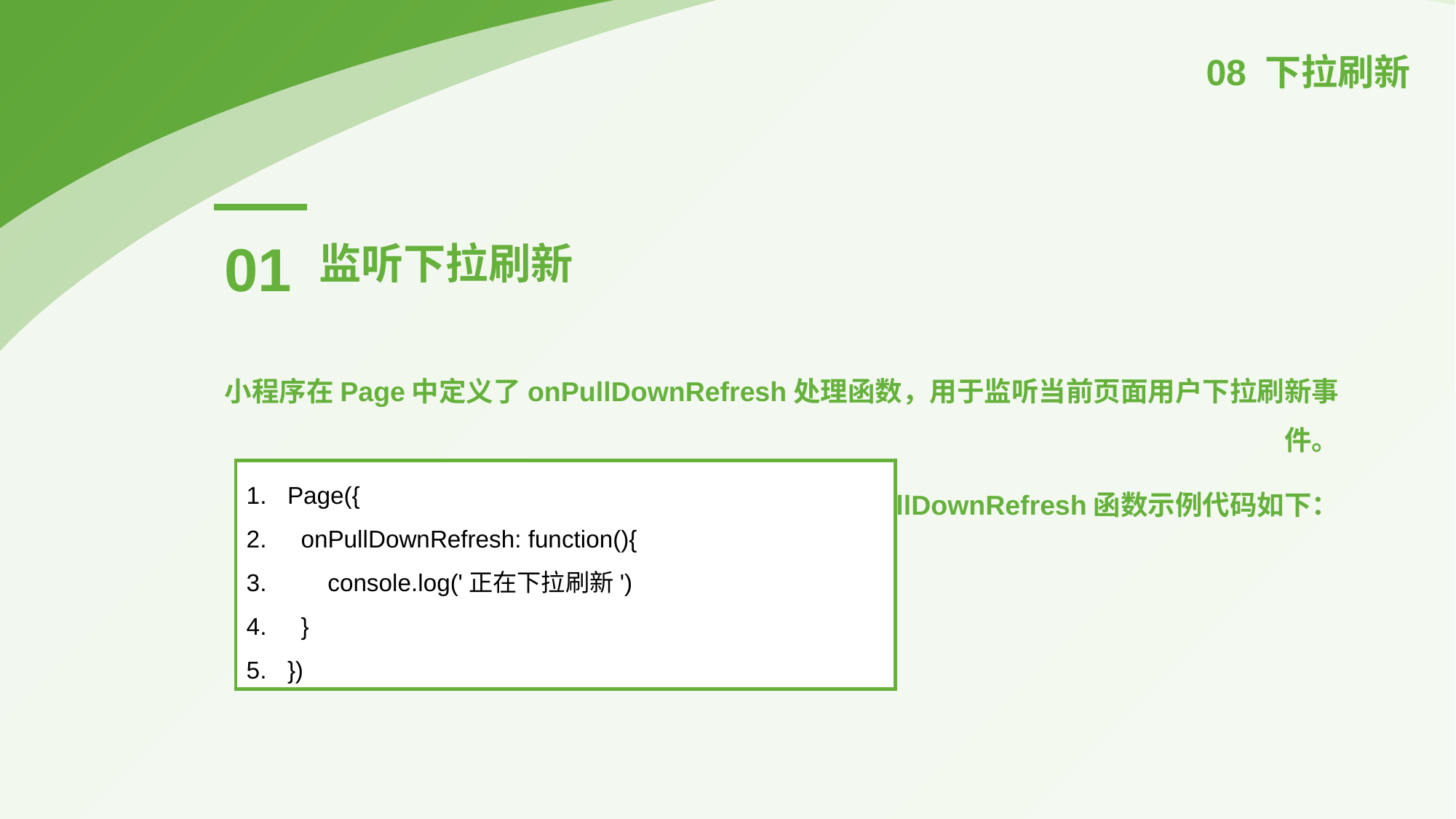

08 下拉刷新
01

监听下拉刷新

小程序在Page中定义了onPullDownRefresh处理函数，用于监听当前页面用户下拉刷新事件。
onPullDownRefresh函数示例代码如下：

Page({
  onPullDownRefresh: function(){
      console.log('正在下拉刷新')
  }
})